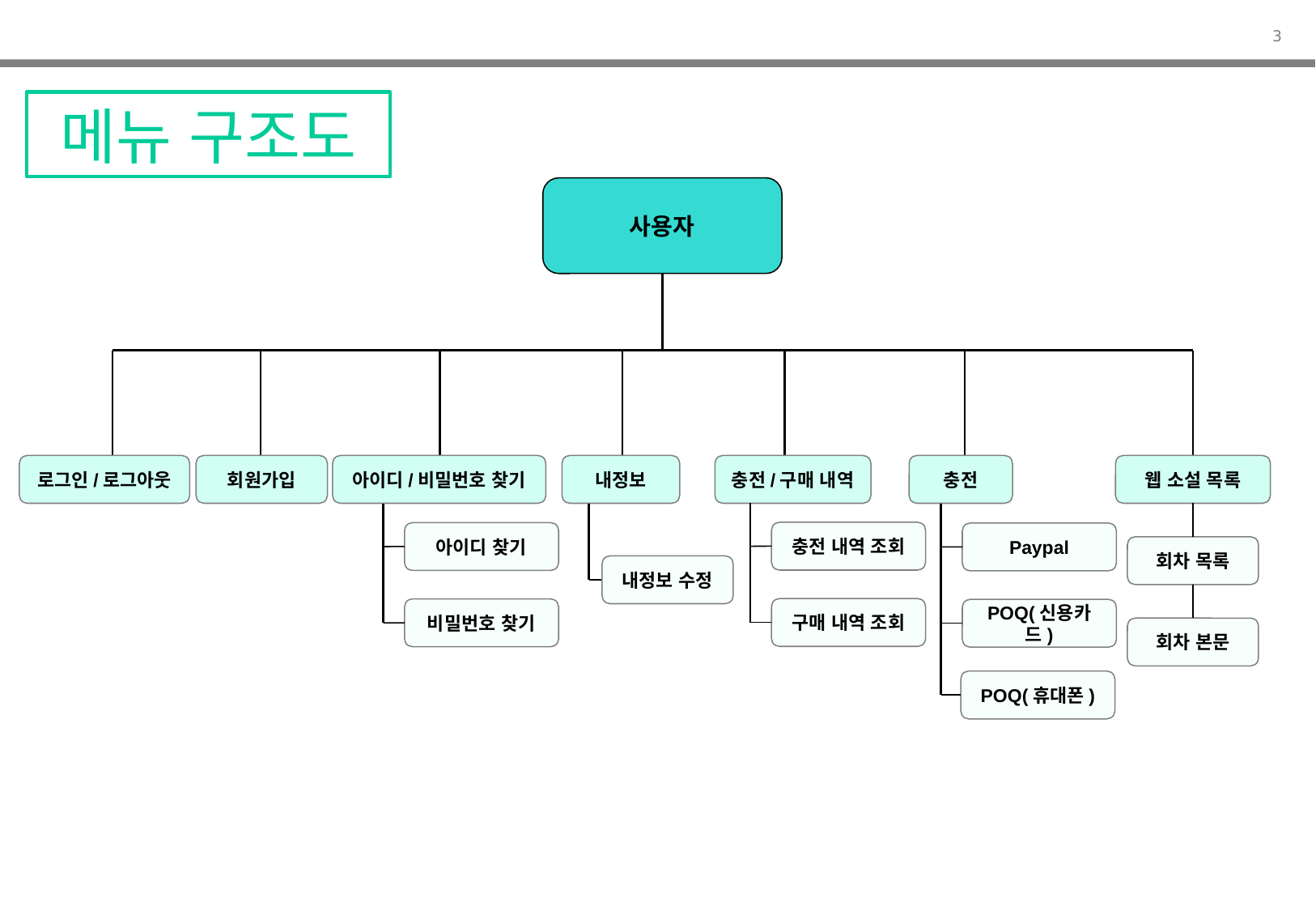

메뉴 구조도
사용자
로그인/로그아웃
내정보
충전/구매 내역
충전
웹 소설 목록
회원가입
아이디/비밀번호 찾기
충전 내역 조회
아이디 찾기
Paypal
회차 목록
내정보 수정
구매 내역 조회
비밀번호 찾기
POQ(신용카드)
회차 본문
POQ(휴대폰)